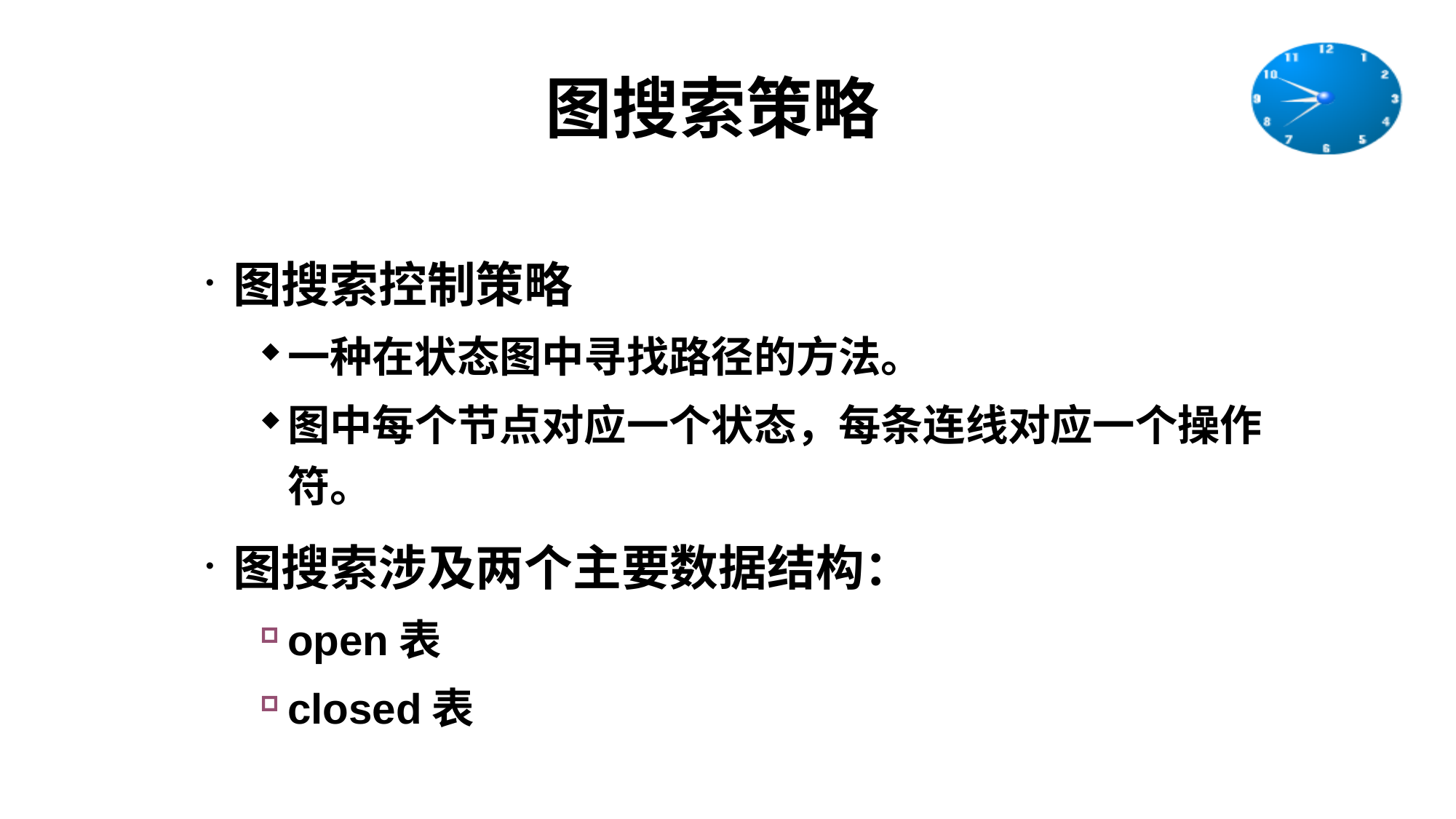

# 图搜索策略
图搜索控制策略
一种在状态图中寻找路径的方法。
图中每个节点对应一个状态，每条连线对应一个操作符。
图搜索涉及两个主要数据结构：
open表
closed表